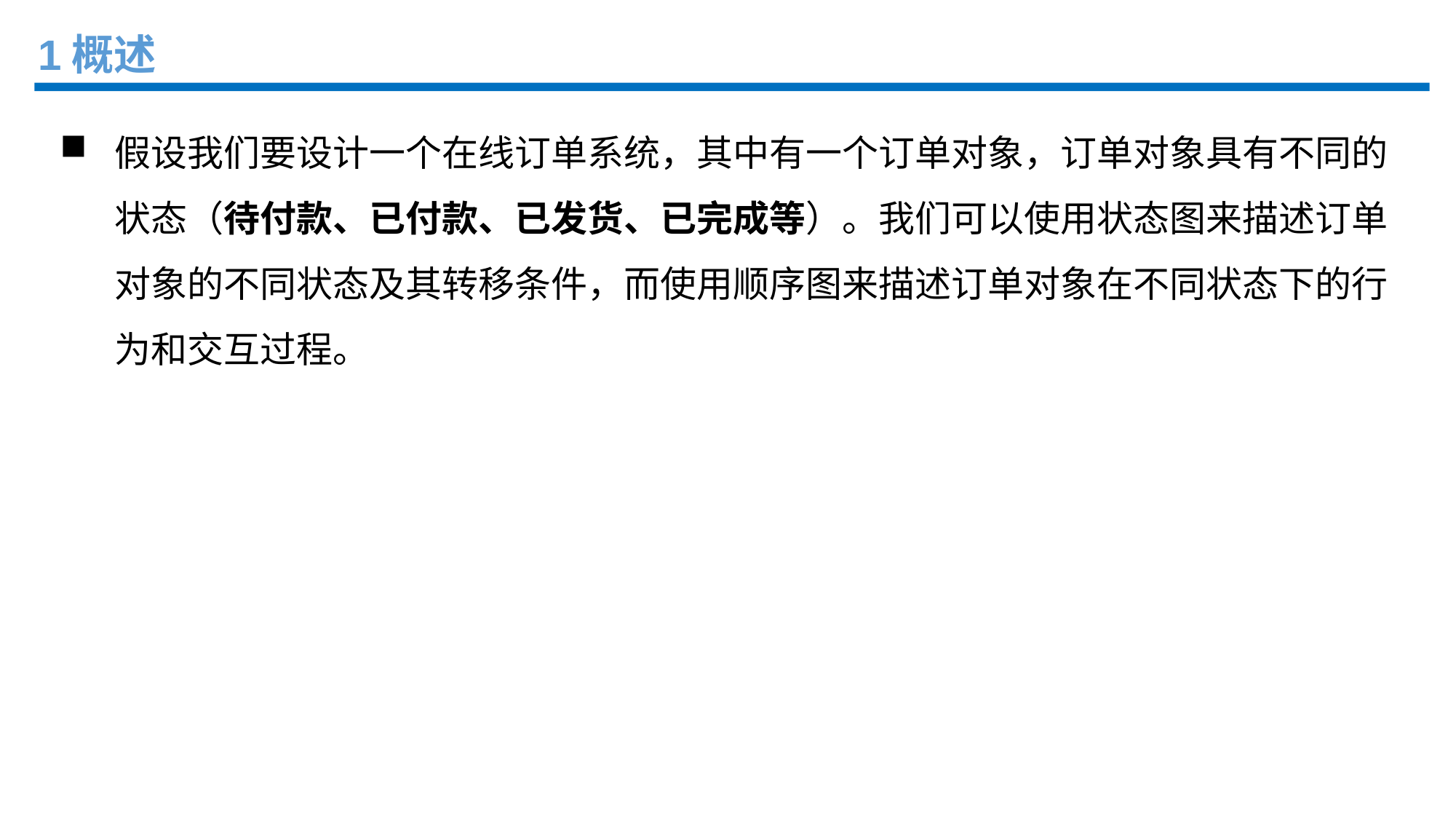

1概述
假设我们要设计一个在线订单系统，其中有一个订单对象，订单对象具有不同的状态（待付款、已付款、已发货、已完成等）。我们可以使用状态图来描述订单对象的不同状态及其转移条件，而使用顺序图来描述订单对象在不同状态下的行为和交互过程。